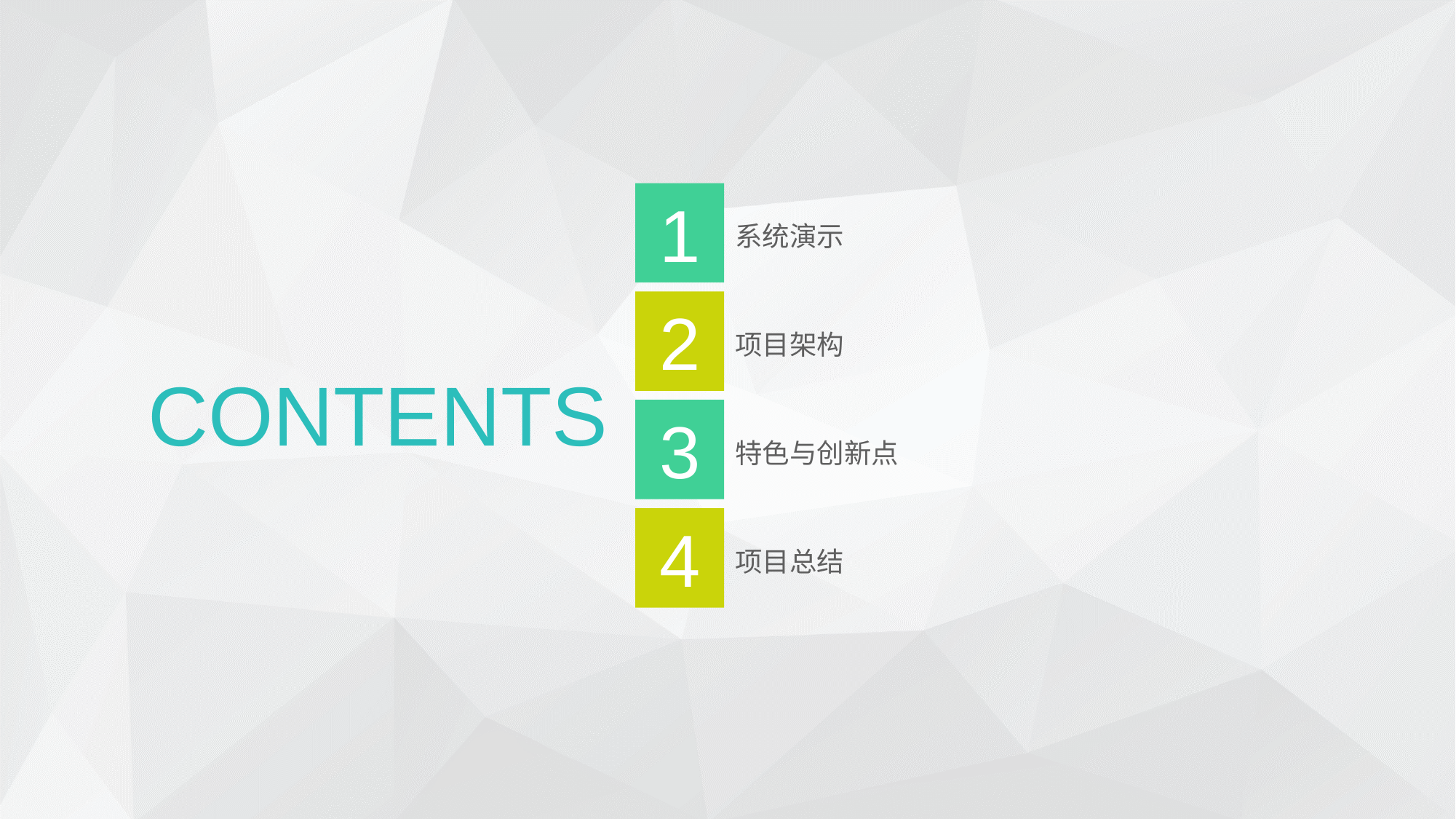

1
系统演示
2
项目架构
CONTENTS
3
特色与创新点
4
项目总结